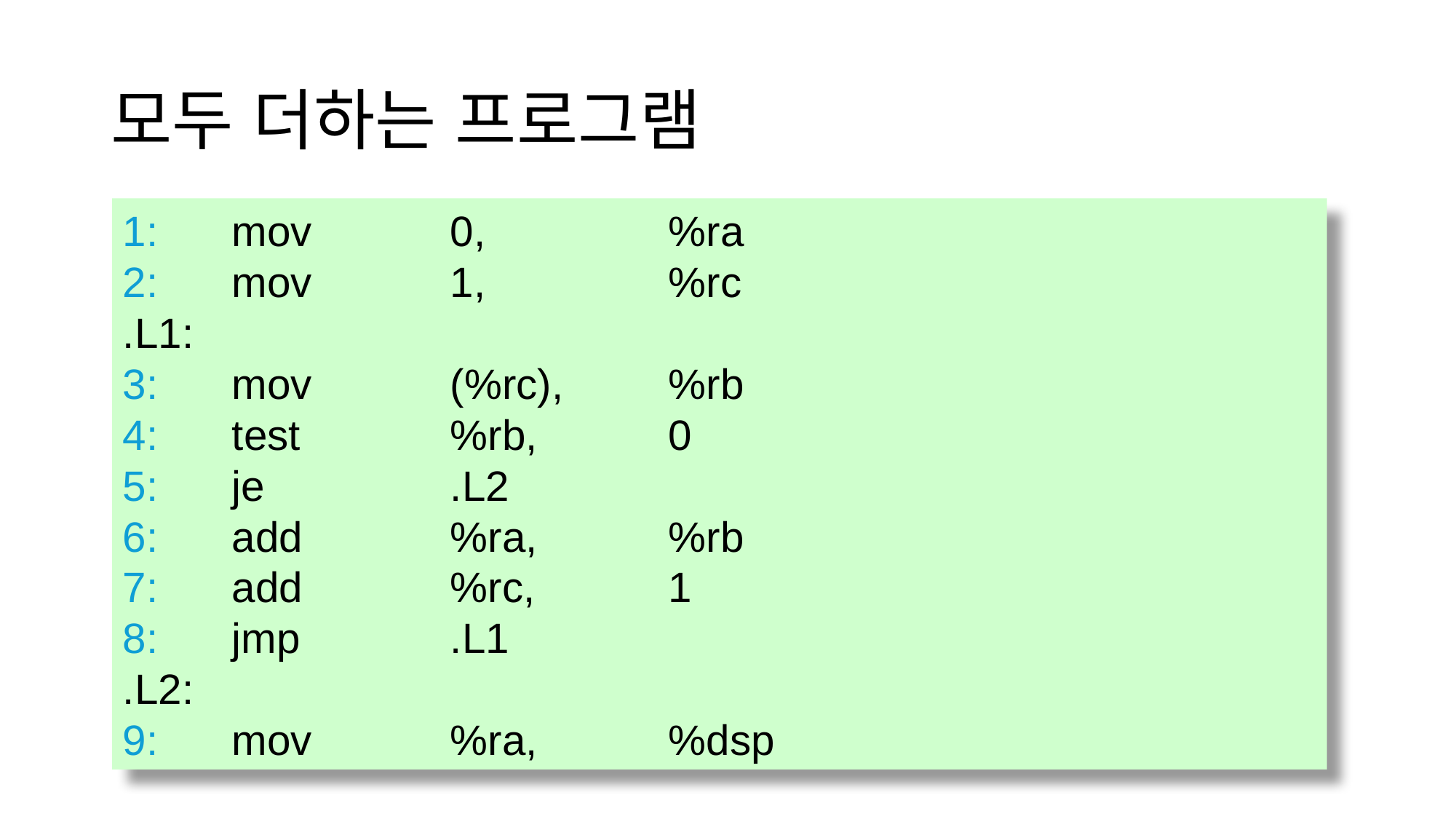

# 모두 더하는 프로그램
1:	mov 		0,		%ra
2:	mov 		1, 		%rc
.L1:
3:	mov 		(%rc), 	%rb
4:	test		%rb,		0
5:	je		.L2
6:	add		%ra,		%rb
7:	add		%rc, 		1
8:	jmp		.L1
.L2:
9:	mov		%ra, 		%dsp